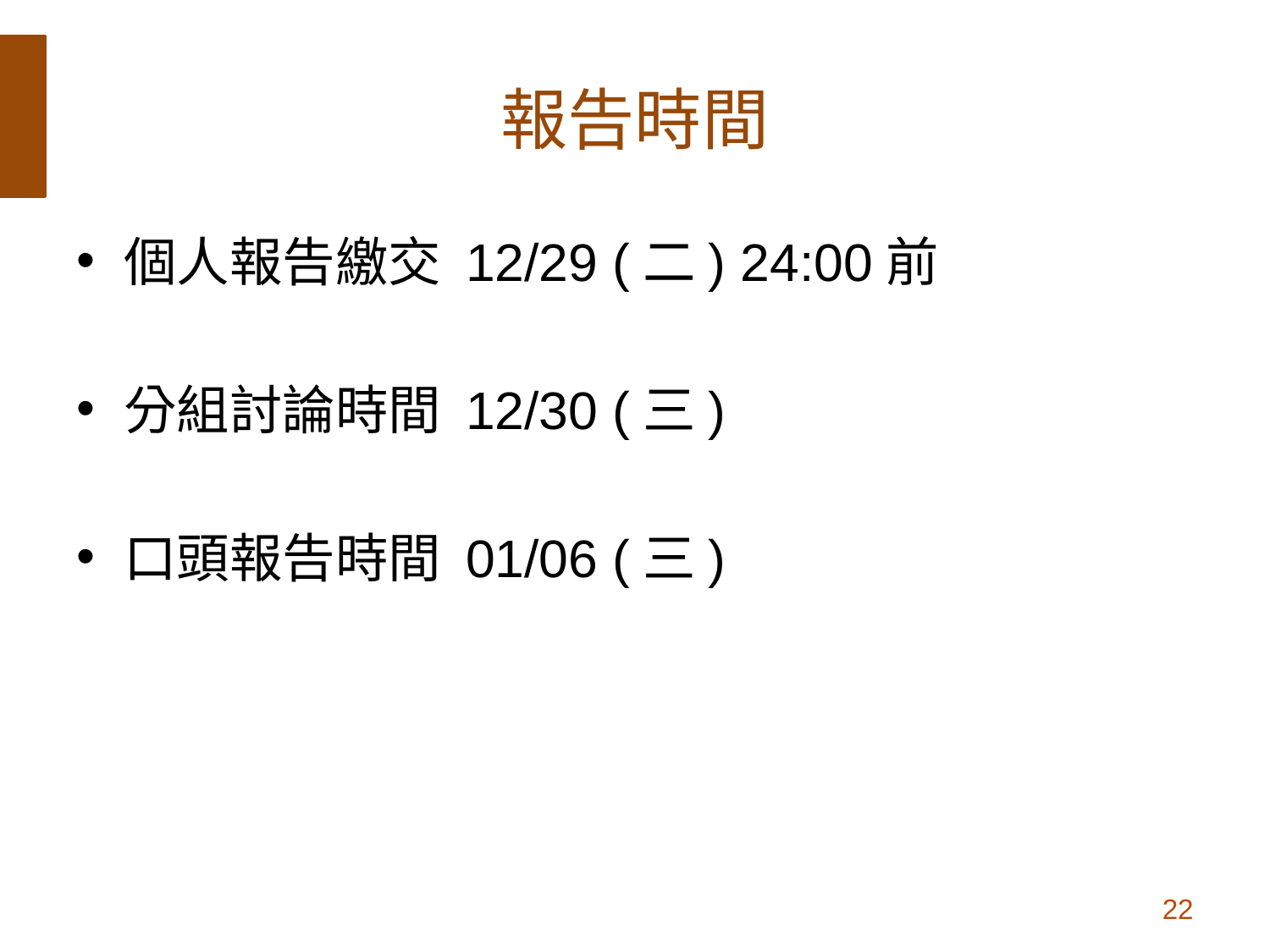

# 報告時間
個人報告繳交 12/29 (二) 24:00前

分組討論時間 12/30 (三)

口頭報告時間 01/06 (三)
22